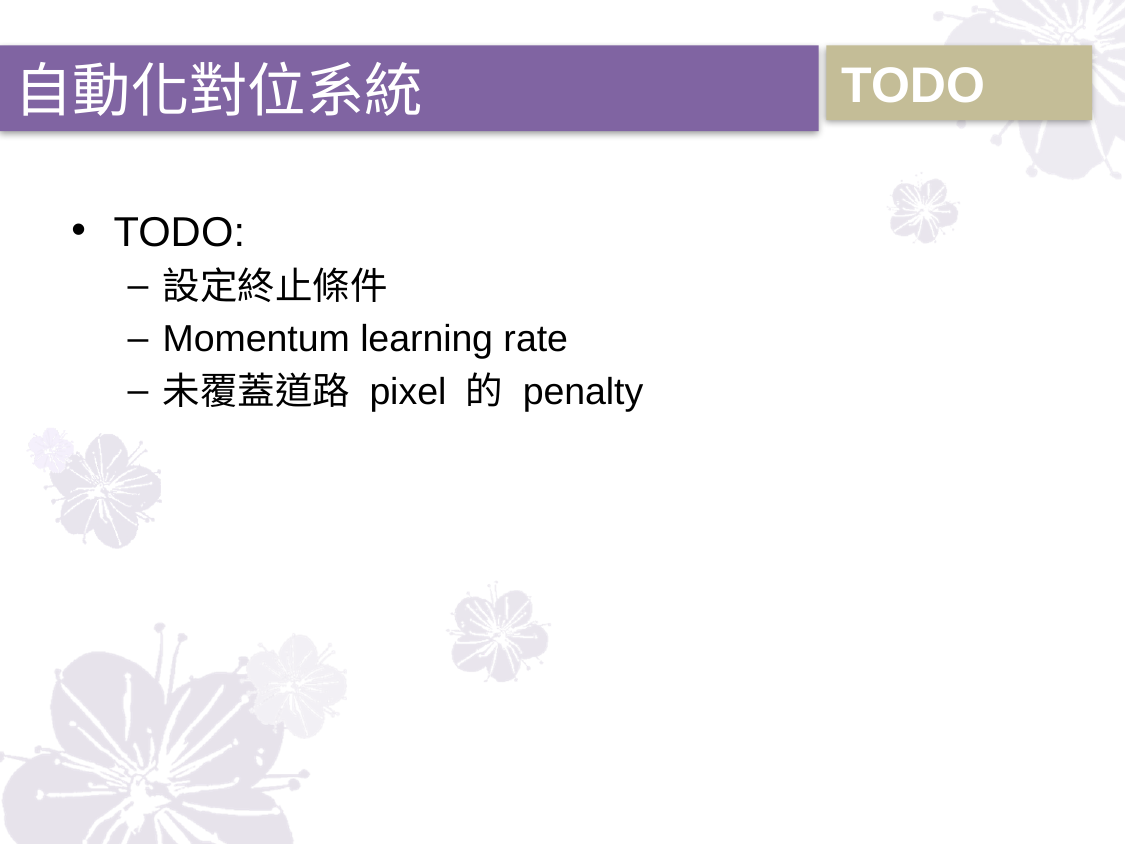

TODO
自動化對位系統
TODO:
設定終止條件
Momentum learning rate
未覆蓋道路 pixel 的 penalty